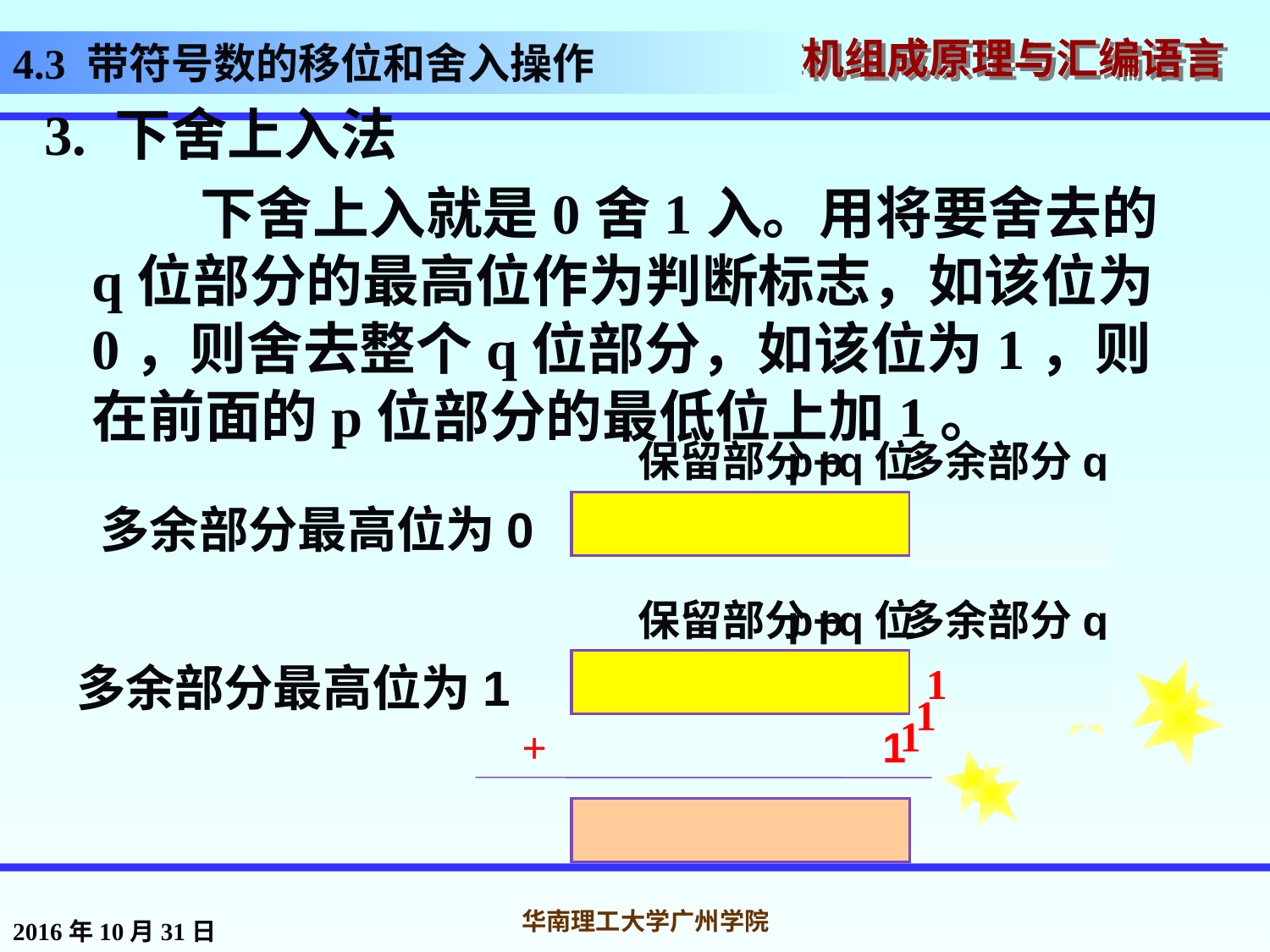

# 4.3 带符号数的移位和舍入操作
3. 下舍上入法
           下舍上入就是0舍1入。用将要舍去的q位部分的最高位作为判断标志，如该位为0，则舍去整个q位部分，如该位为1，则在前面的p位部分的最低位上加1。
保留部分p位
p+q位
多余部分q位

多余部分最高位为0

0

保留部分p位
p+q位
多余部分q位

多余部分最高位为1

1

1
1
1
+
1

2016年10月31日
华南理工大学广州学院